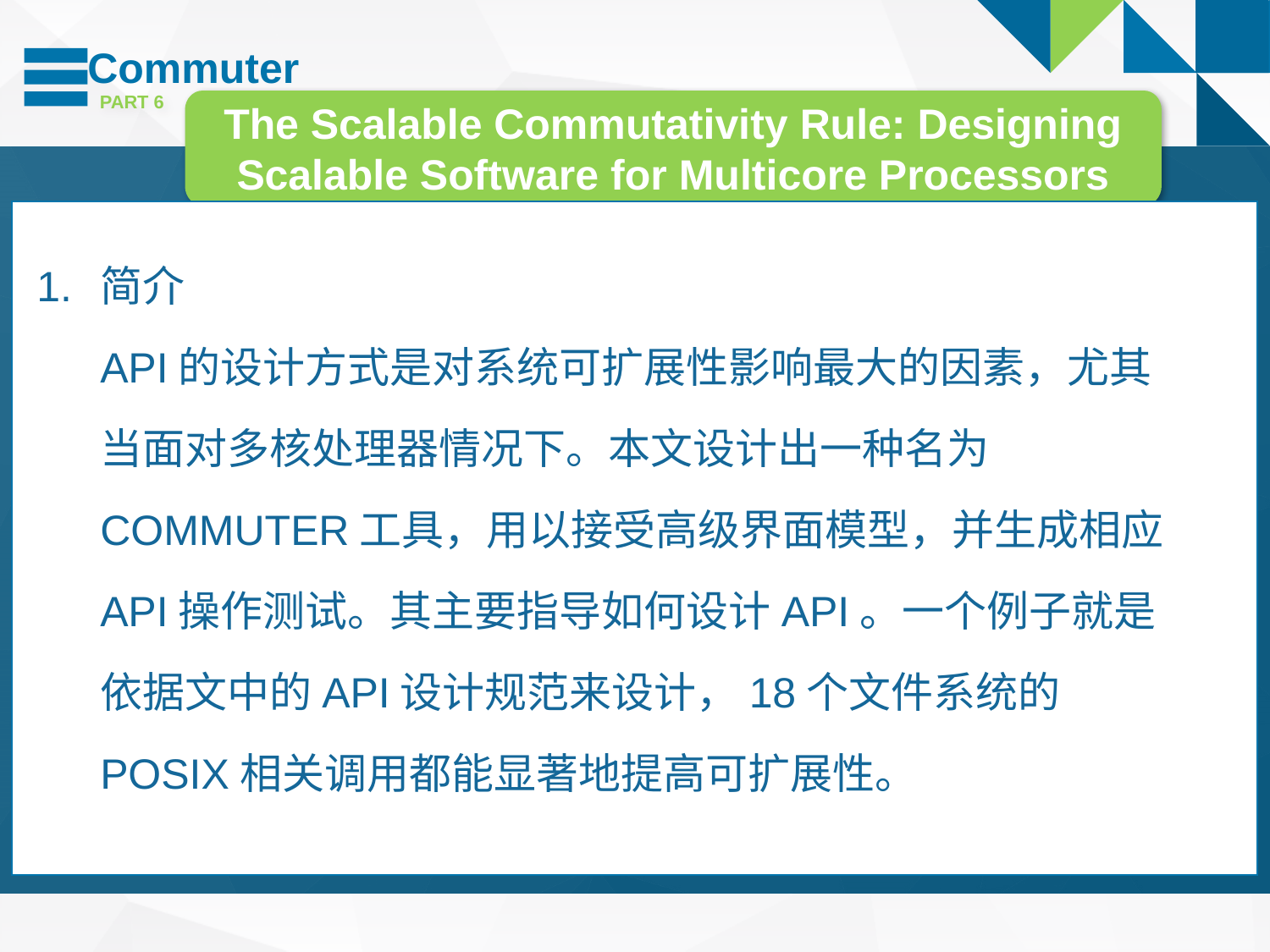

Commuter

PART 6
The Scalable Commutativity Rule: Designing Scalable Software for Multicore Processors

简介
API的设计方式是对系统可扩展性影响最大的因素，尤其当面对多核处理器情况下。本文设计出一种名为COMMUTER工具，用以接受高级界面模型，并生成相应API操作测试。其主要指导如何设计API。一个例子就是依据文中的API设计规范来设计，18个文件系统的POSIX相关调用都能显著地提高可扩展性。